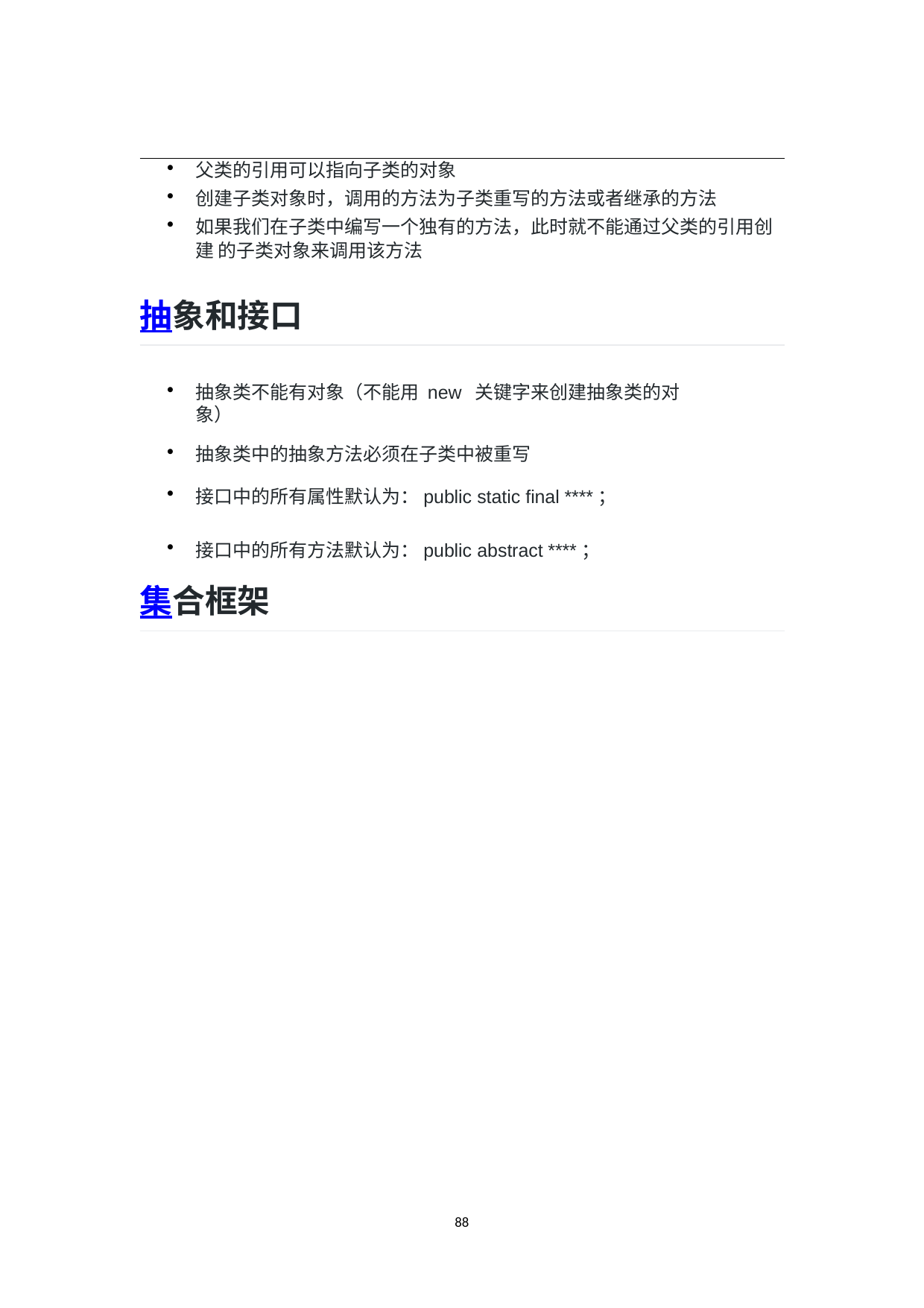

父类的引用可以指向子类的对象
创建子类对象时，调用的方法为子类重写的方法或者继承的方法
如果我们在子类中编写一个独有的方法，此时就不能通过父类的引用创建 的子类对象来调用该方法

抽象和接口

抽象类不能有对象（不能用 new 关键字来创建抽象类的对象）
抽象类中的抽象方法必须在子类中被重写

接口中的所有属性默认为：public static final ****；

接口中的所有方法默认为：public abstract ****；
集合框架

88